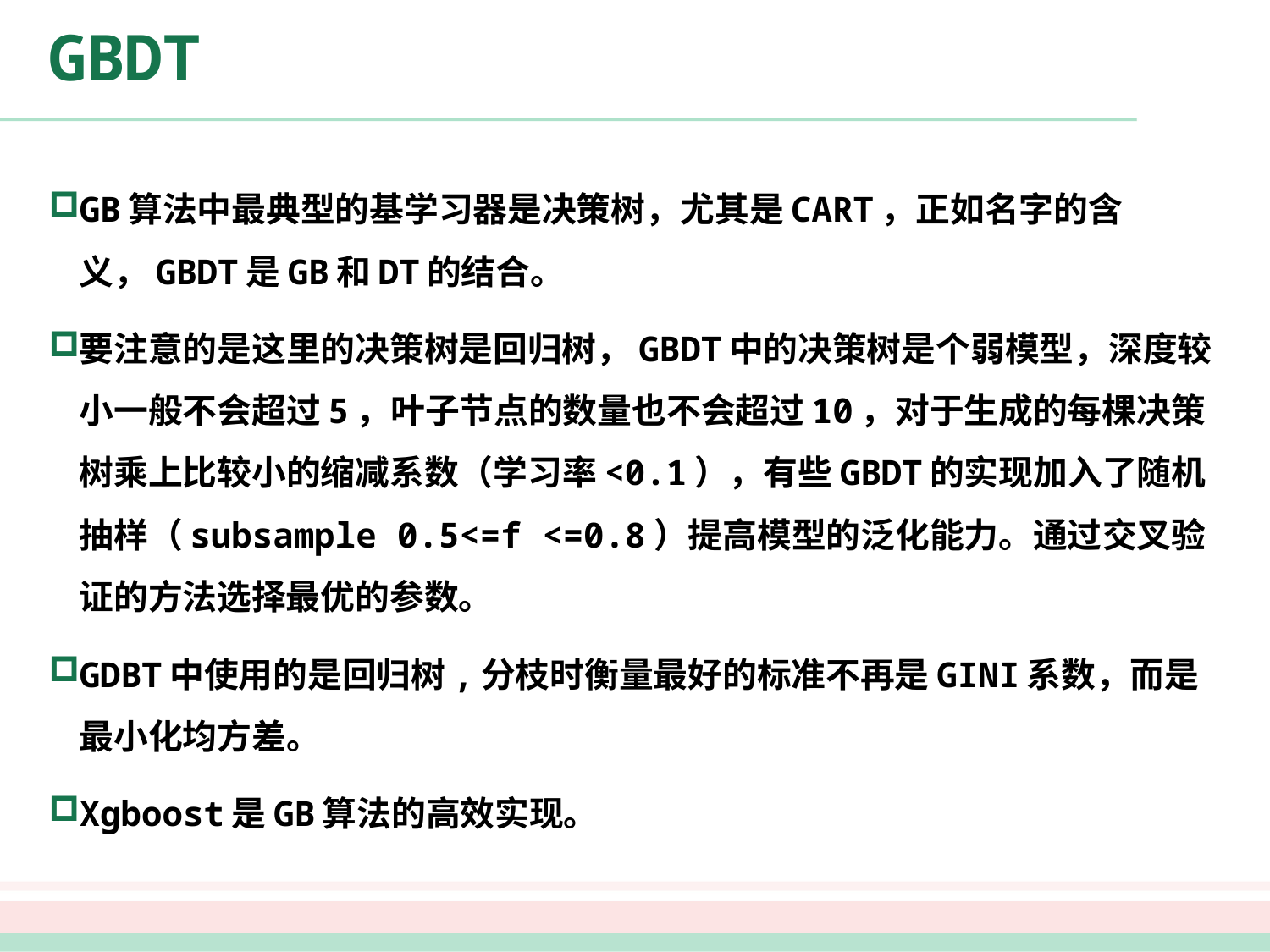

# GBDT
GB算法中最典型的基学习器是决策树，尤其是CART，正如名字的含义，GBDT是GB和DT的结合。
要注意的是这里的决策树是回归树，GBDT中的决策树是个弱模型，深度较小一般不会超过5，叶子节点的数量也不会超过10，对于生成的每棵决策树乘上比较小的缩减系数（学习率<0.1），有些GBDT的实现加入了随机抽样（subsample 0.5<=f <=0.8）提高模型的泛化能力。通过交叉验证的方法选择最优的参数。
GDBT中使用的是回归树,分枝时衡量最好的标准不再是GINI系数，而是最小化均方差。
Xgboost是GB算法的高效实现。